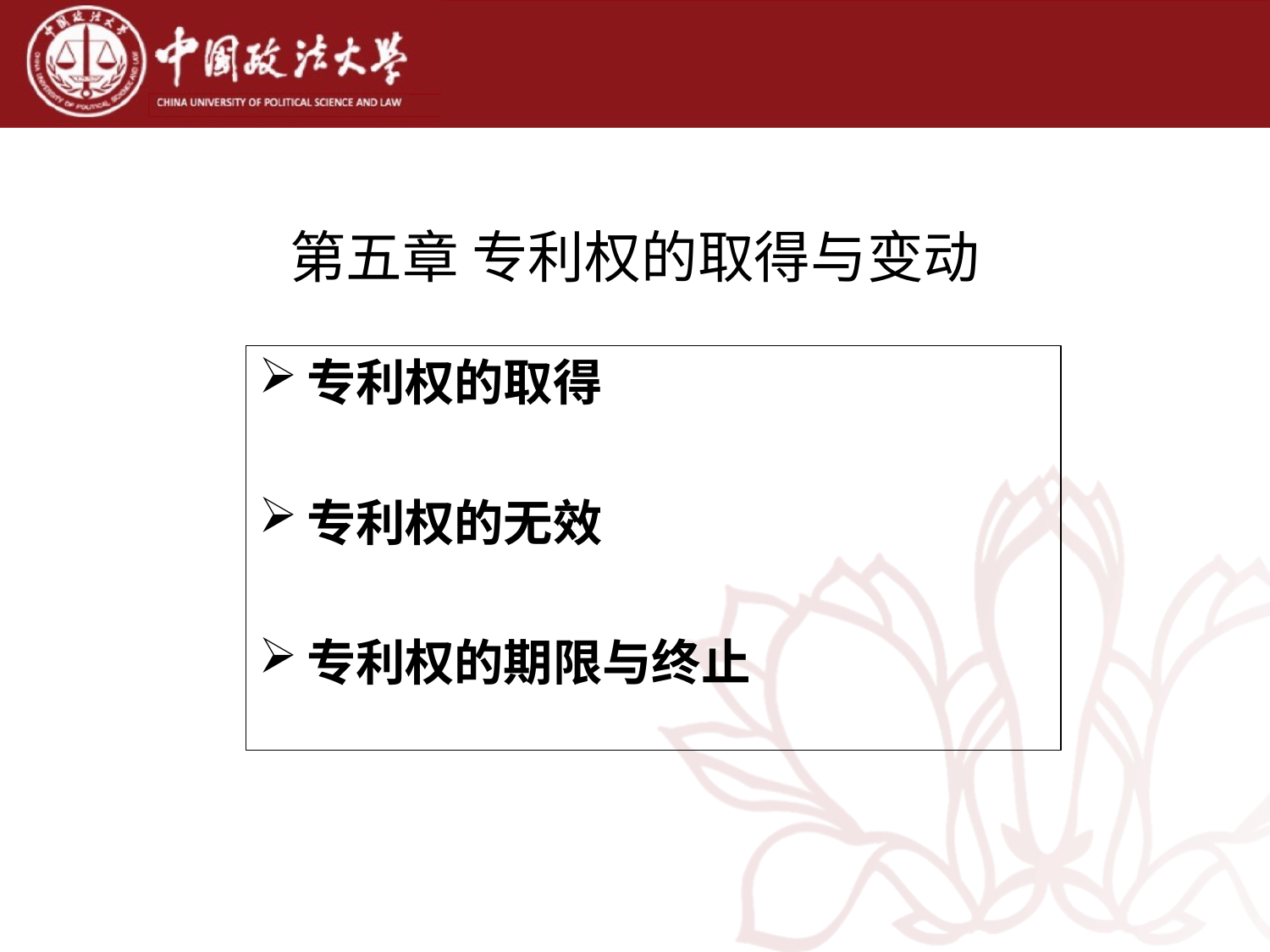

# 第五章 专利权的取得与变动
专利权的取得
专利权的无效
专利权的期限与终止